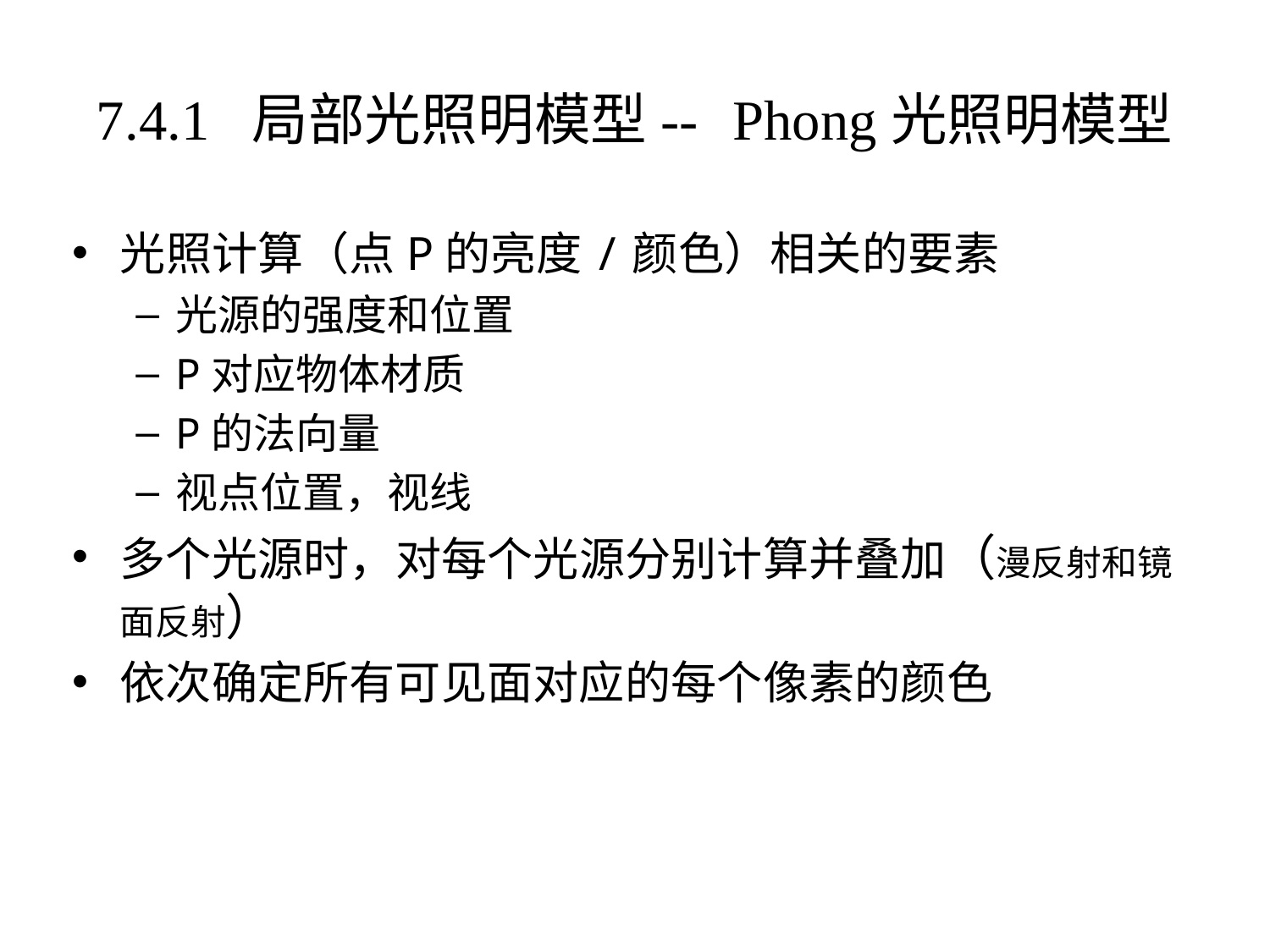

# 7.4.1  局部光照明模型-- Phong光照明模型
光照计算（点P的亮度/颜色）相关的要素
光源的强度和位置
P对应物体材质
P的法向量
视点位置，视线
多个光源时，对每个光源分别计算并叠加（漫反射和镜面反射）
依次确定所有可见面对应的每个像素的颜色